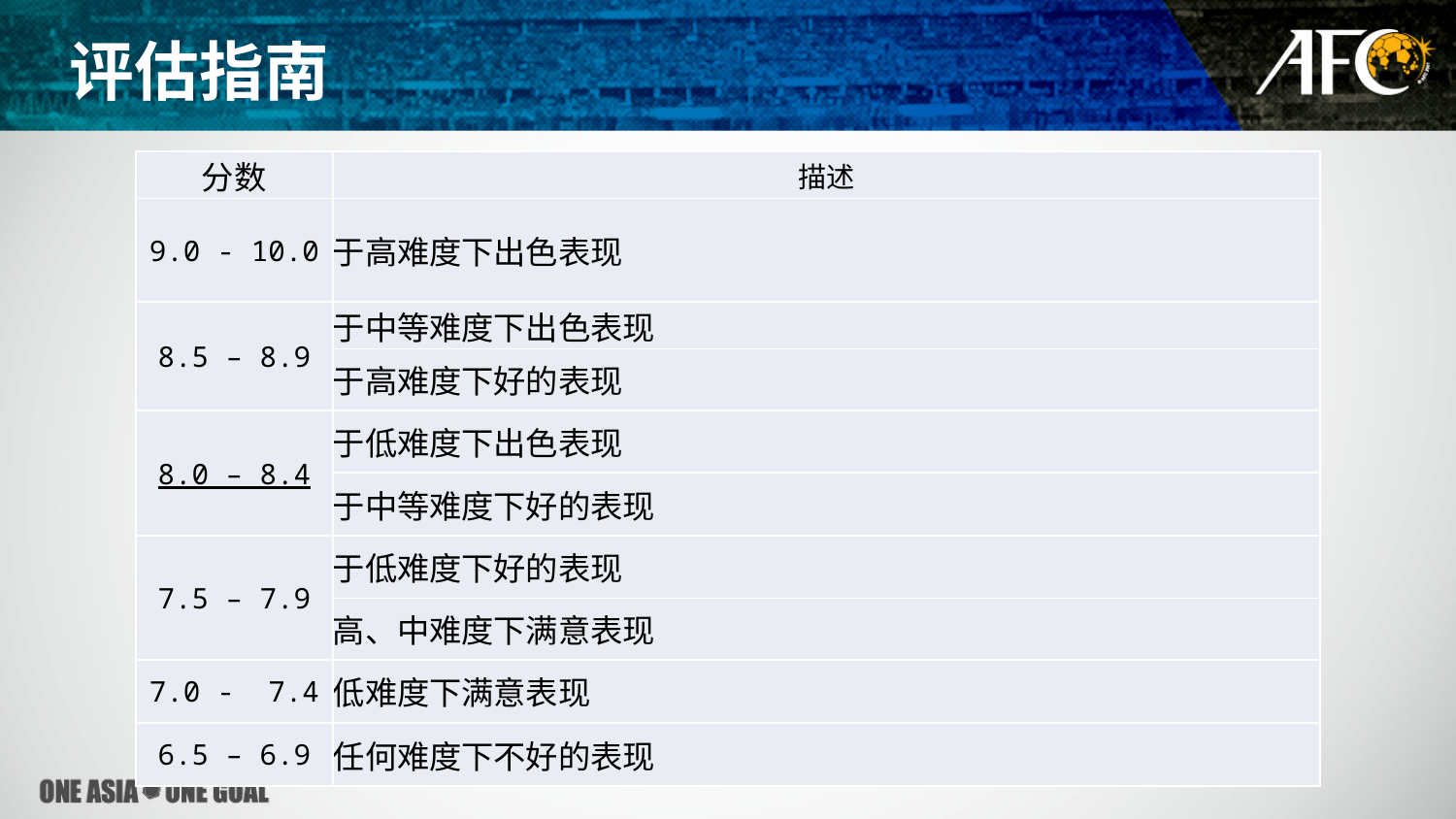

评估指南
| 分数 | 描述 |
| --- | --- |
| 9.0 - 10.0 | 于高难度下出色表现 |
| 8.5 – 8.9 | 于中等难度下出色表现 |
|  | 于高难度下好的表现 |
| 8.0 – 8.4 | 于低难度下出色表现 |
|  | 于中等难度下好的表现 |
| 7.5 – 7.9 | 于低难度下好的表现 |
|  | 高、中难度下满意表现 |
| 7.0 - 7.4 | 低难度下满意表现 |
| 6.5 – 6.9 | 任何难度下不好的表现 |